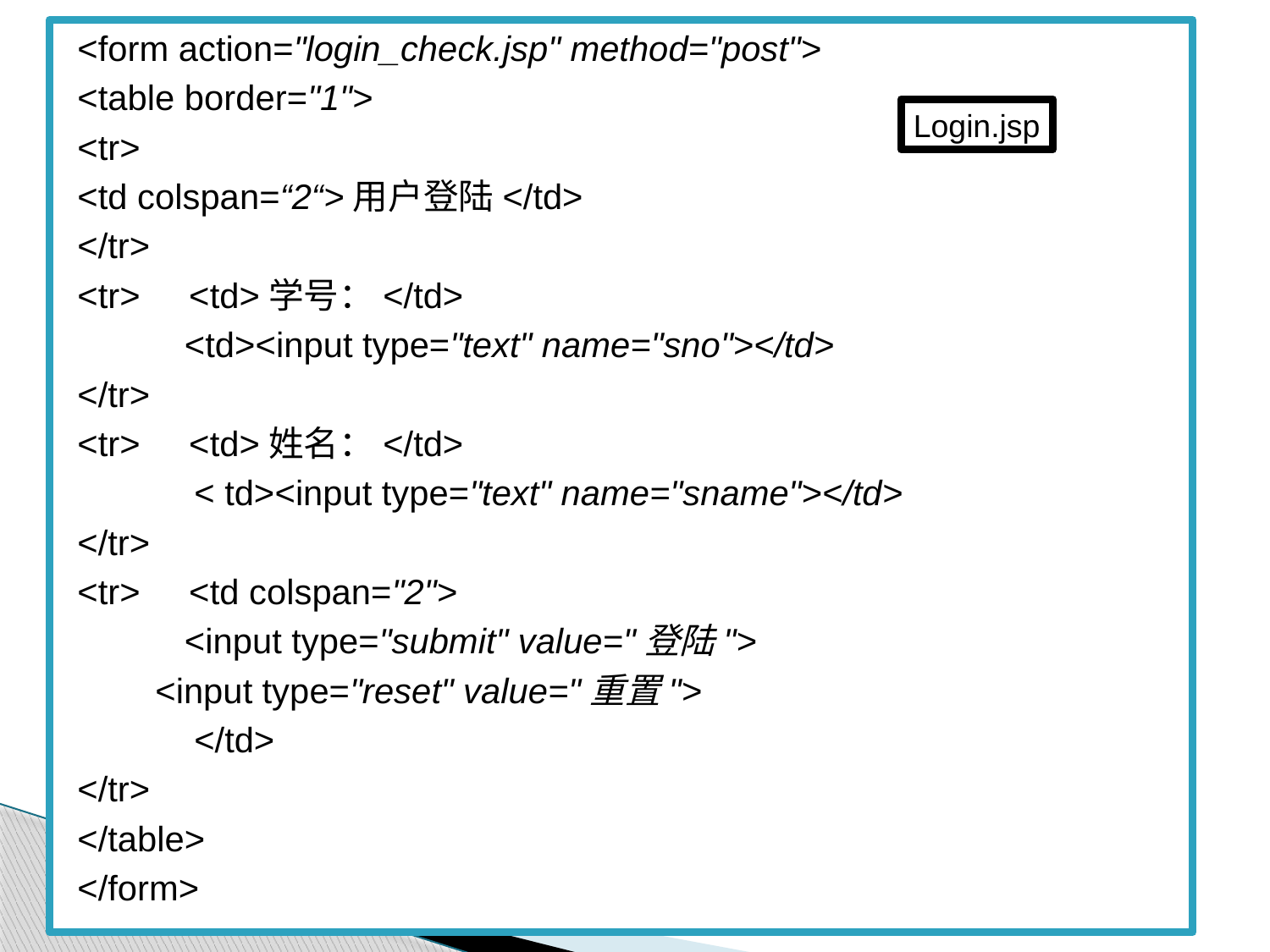

<form action="login_check.jsp" method="post">
<table border="1">
<tr>
<td colspan=“2“>用户登陆</td>
</tr>
<tr>     <td>学号：</td>
           <td><input type="text" name="sno"></td>
</tr>
<tr>     <td>姓名：</td>
            < td><input type="text" name="sname"></td>
</tr>
<tr>     <td colspan="2">
           <input type="submit" value="登陆">
        <input type="reset" value="重置">
            </td>
</tr>
</table>
</form>
Login.jsp